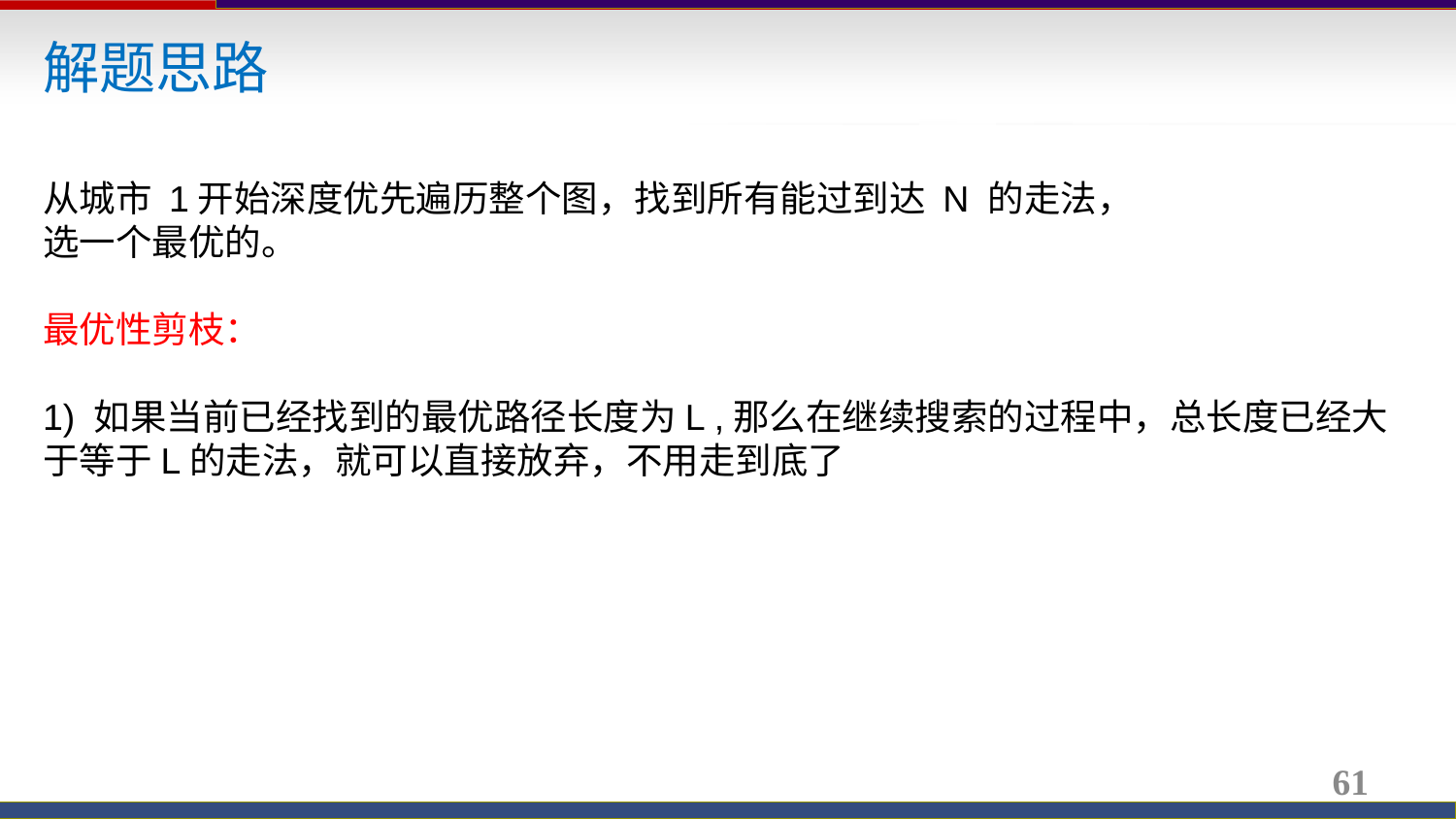

解题思路
从城市 1开始深度优先遍历整个图，找到所有能过到达 N 的走法，
选一个最优的。

最优性剪枝：

1) 如果当前已经找到的最优路径长度为L ,那么在继续搜索的过程中，总长度已经大于等于L的走法，就可以直接放弃，不用走到底了